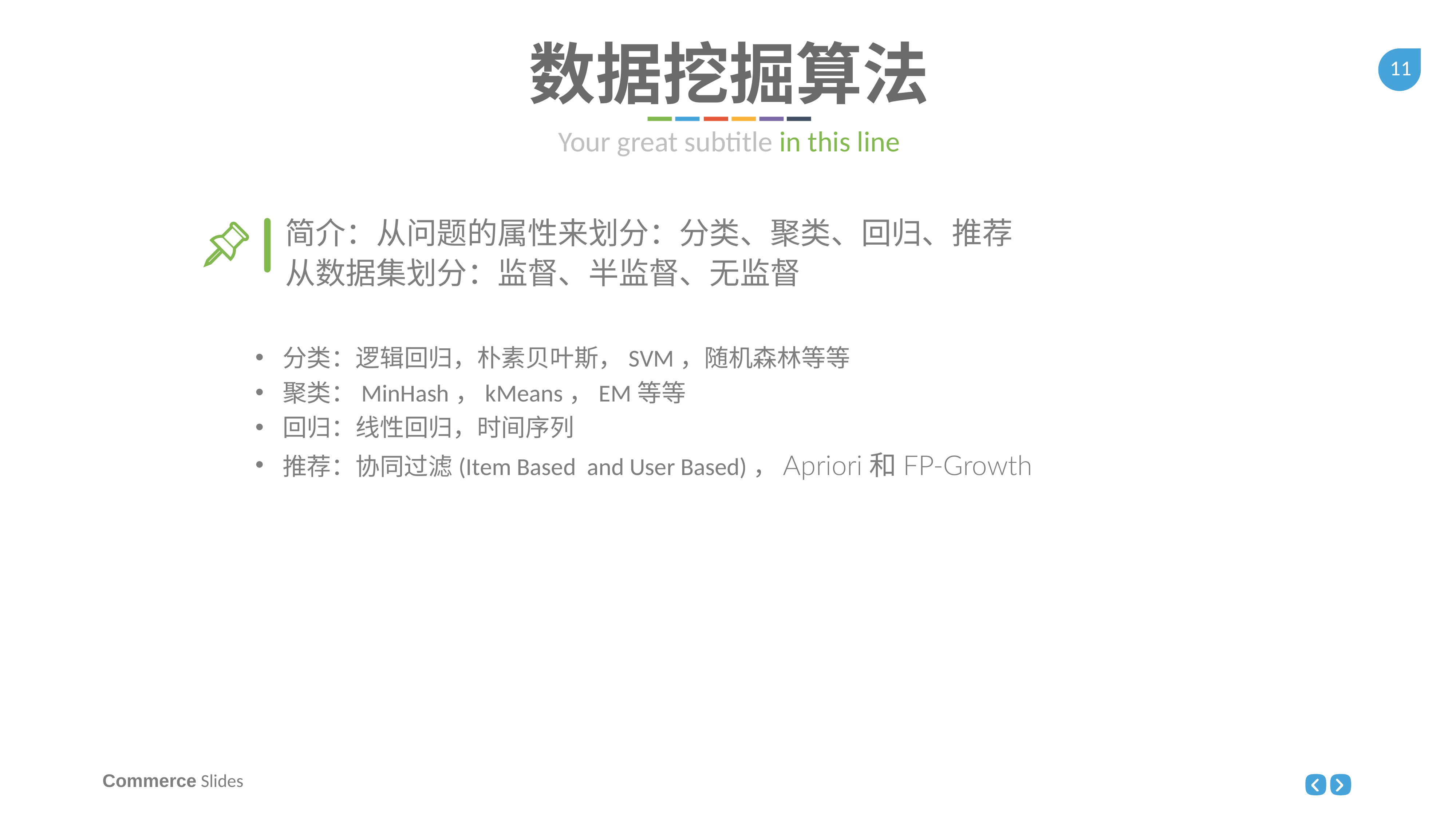

数据挖掘算法

Your great subtitle in this line
简介：从问题的属性来划分：分类、聚类、回归、推荐
从数据集划分：监督、半监督、无监督

分类：逻辑回归，朴素贝叶斯，SVM，随机森林等等
聚类：MinHash，kMeans，EM等等
回归：线性回归，时间序列
推荐：协同过滤(Item Based  and User Based)，Apriori和FP-Growth